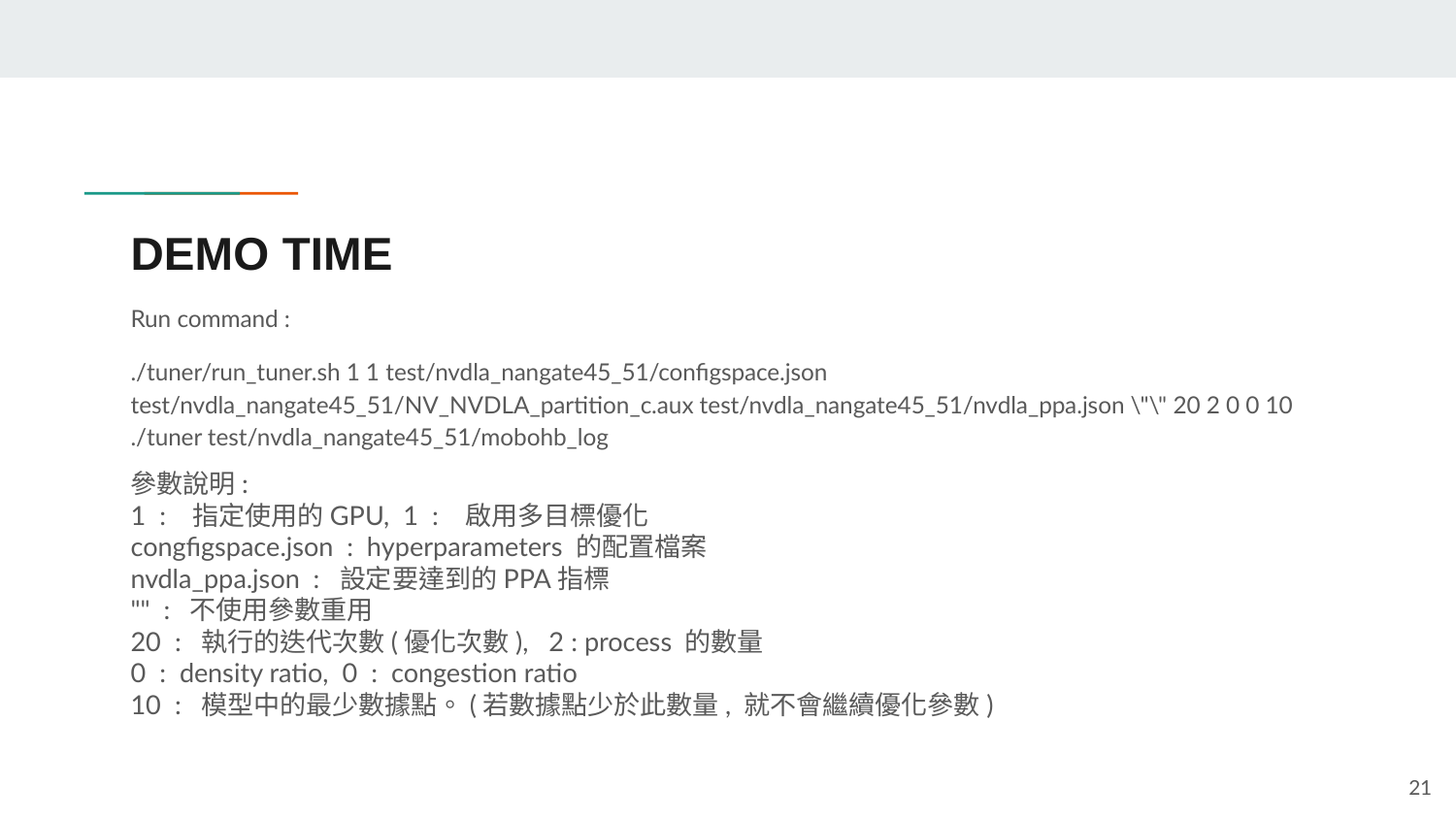

# DEMO TIME
Run command :
./tuner/run_tuner.sh 1 1 test/nvdla_nangate45_51/configspace.json test/nvdla_nangate45_51/NV_NVDLA_partition_c.aux test/nvdla_nangate45_51/nvdla_ppa.json \"\" 20 2 0 0 10 ./tuner test/nvdla_nangate45_51/mobohb_log
參數說明:
1  :   指定使用的GPU,  1  :   啟用多目標優化
congfigspace.json  :  hyperparameters 的配置檔案
nvdla_ppa.json  :  設定要達到的PPA指標
""  :  不使用參數重用
20  :  執行的迭代次數(優化次數),   2 : process 的數量
0  :  density ratio,  0  :  congestion ratio
10  :  模型中的最少數據點。(若數據點少於此數量, 就不會繼續優化參數)
21